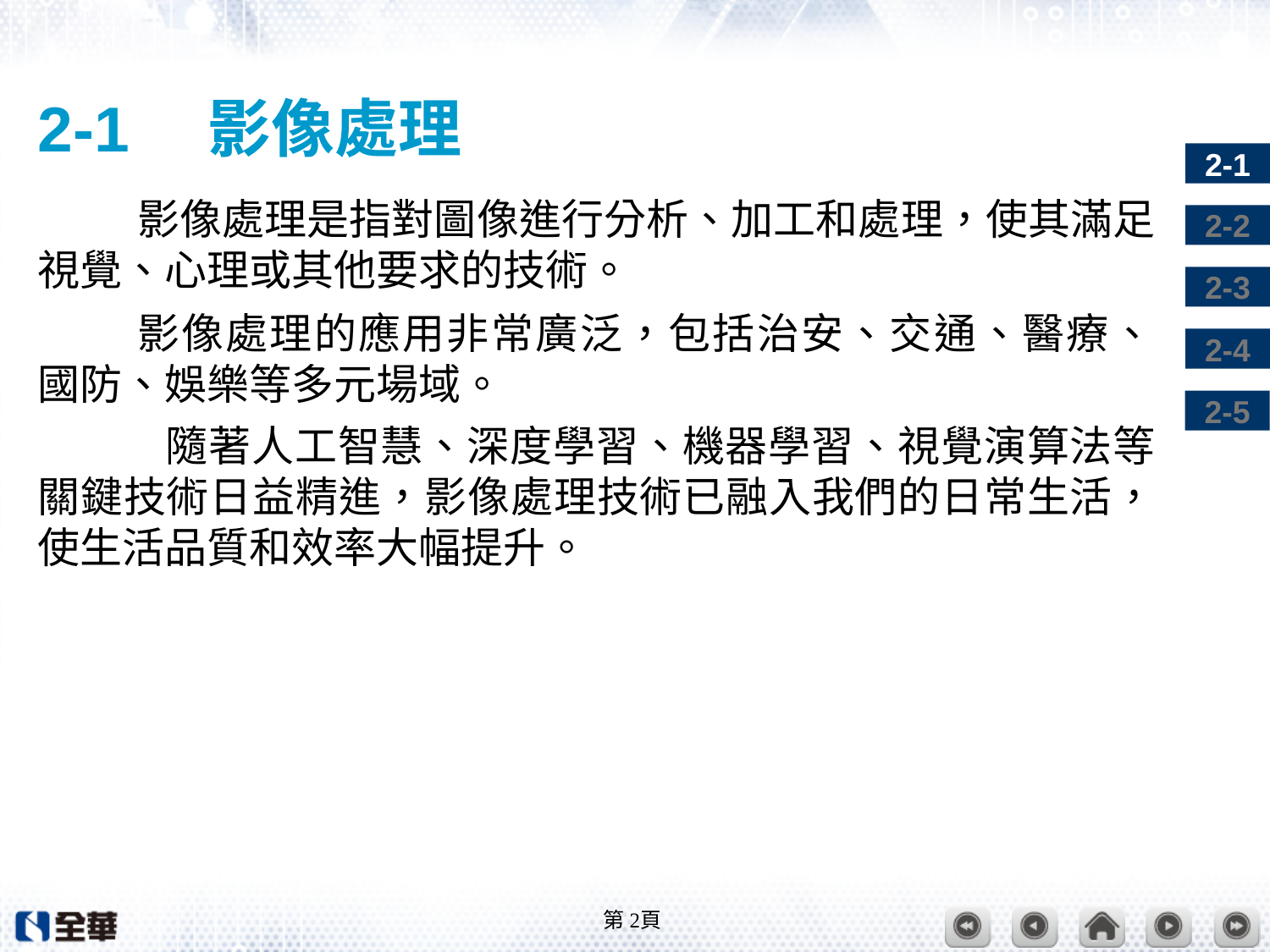

# 2-1　影像處理
影像處理是指對圖像進行分析、加工和處理，使其滿足視覺、心理或其他要求的技術。
影像處理的應用非常廣泛，包括治安、交通、醫療、
國防、娛樂等多元場域。
	隨著人工智慧、深度學習、機器學習、視覺演算法等關鍵技術日益精進，影像處理技術已融入我們的日常生活，使生活品質和效率大幅提升。